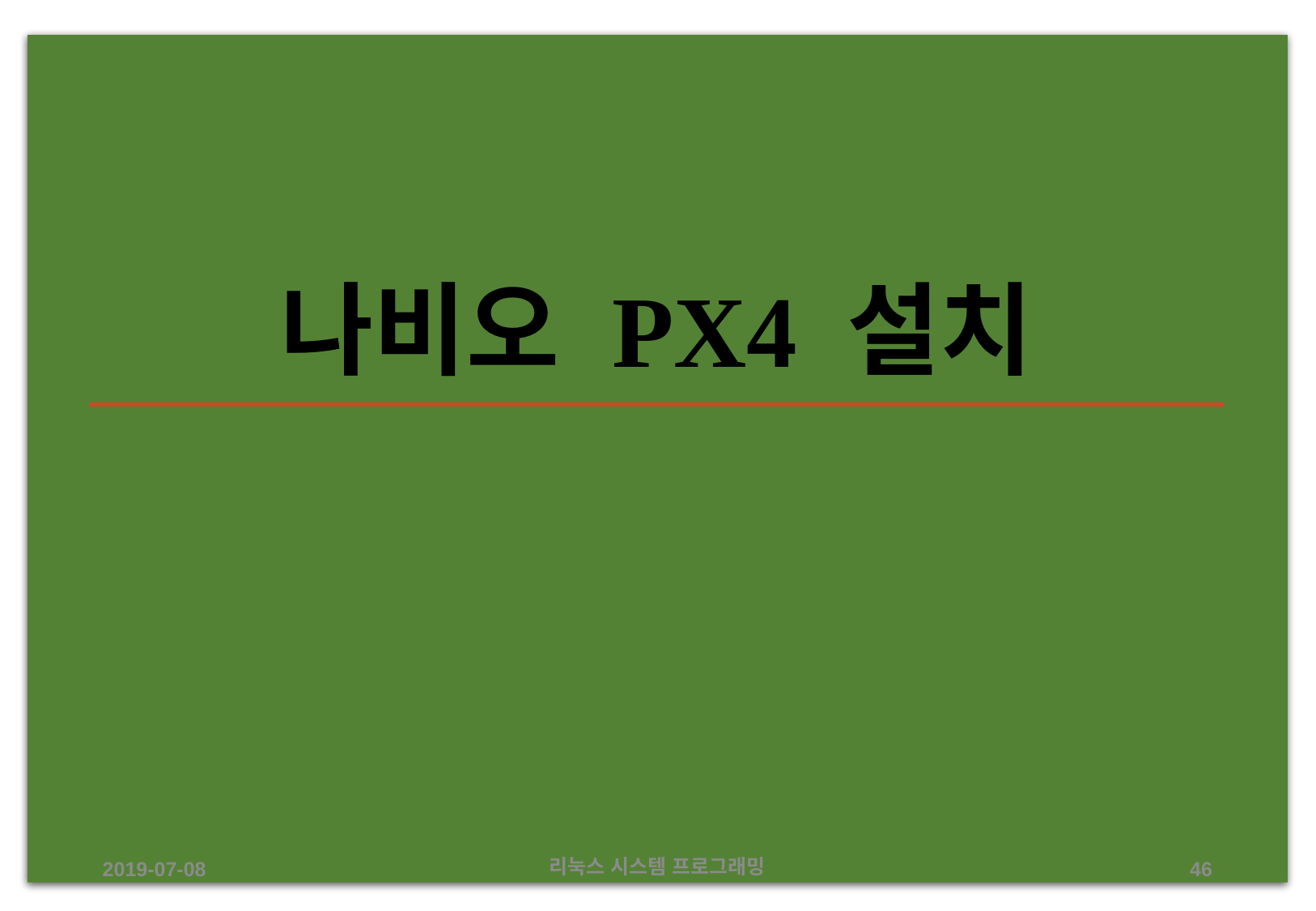

# 나비오 PX4 설치

2019-07-08
리눅스 시스템 프로그래밍
46